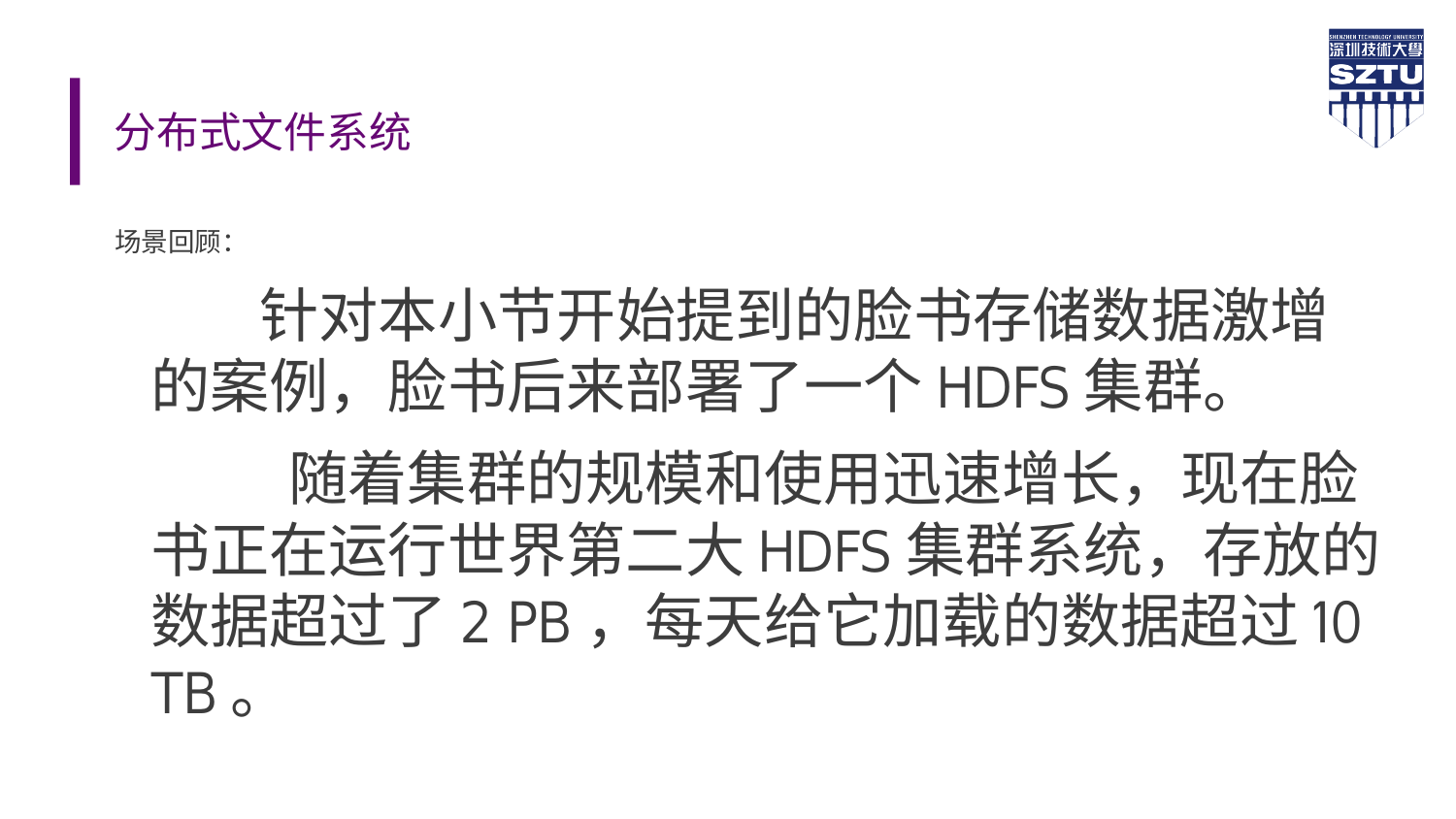

# 分布式文件系统
场景回顾：
            针对本小节开始提到的脸书存储数据激增的案例，脸书后来部署了一个HDFS集群。
            随着集群的规模和使用迅速增长，现在脸书正在运行世界第二大HDFS集群系统，存放的数据超过了2 PB，每天给它加载的数据超过10 TB。